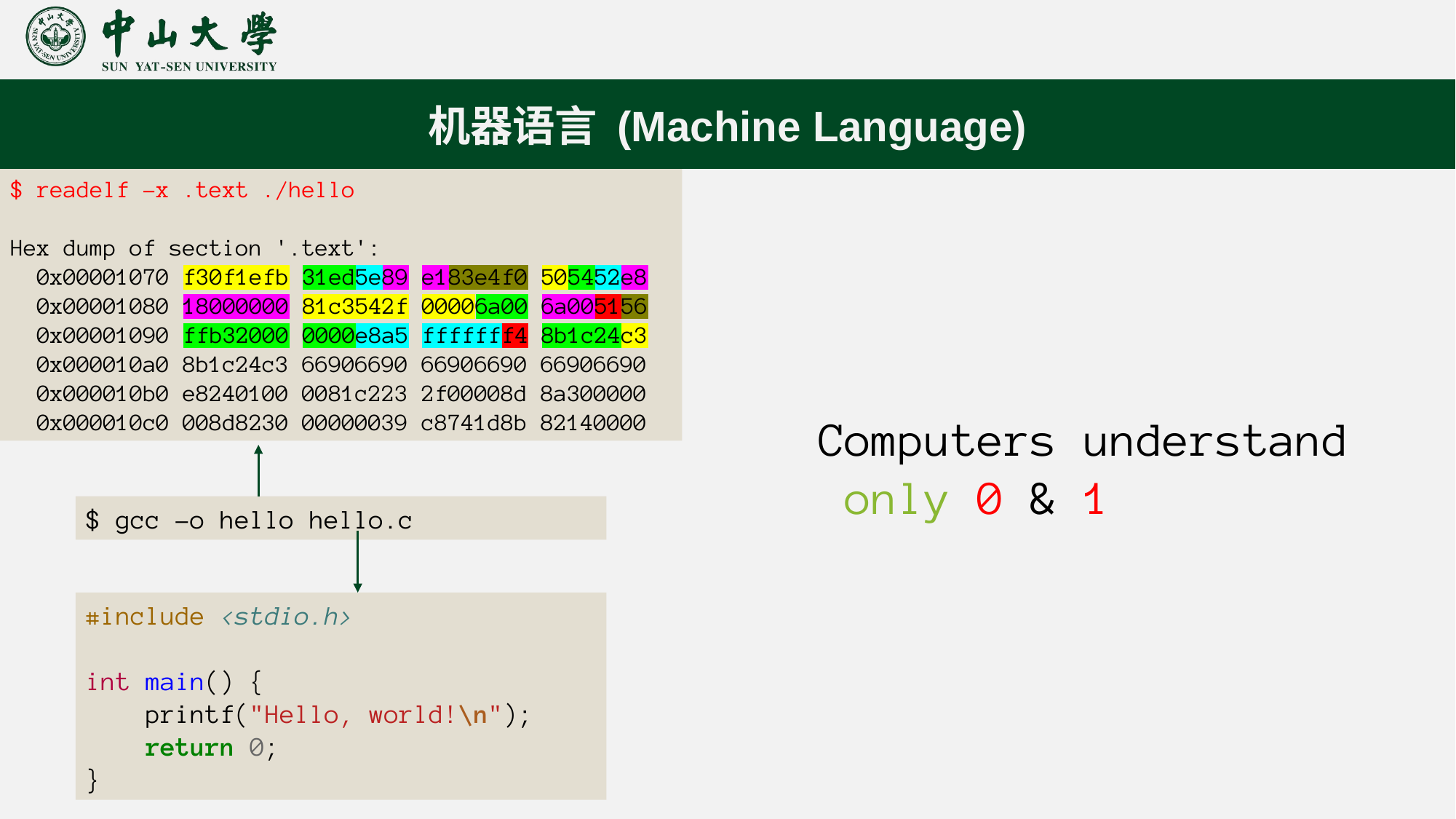

机器语言 (Machine Language)
$ readelf -x .text ./hello

Hex dump of section '.text':
  0x00001070 f30f1efb 31ed5e89 e183e4f0 505452e8
  0x00001080 18000000 81c3542f 00006a00 6a005156
  0x00001090 ffb32000 0000e8a5 fffffff4 8b1c24c3
  0x000010a0 8b1c24c3 66906690 66906690 66906690
  0x000010b0 e8240100 0081c223 2f00008d 8a300000
  0x000010c0 008d8230 00000039 c8741d8b 82140000
Computers understand
 only 0 & 1
$ gcc -o hello hello.c
#include <stdio.h>

int main() {
    printf("Hello, world!\n");
    return 0;
}